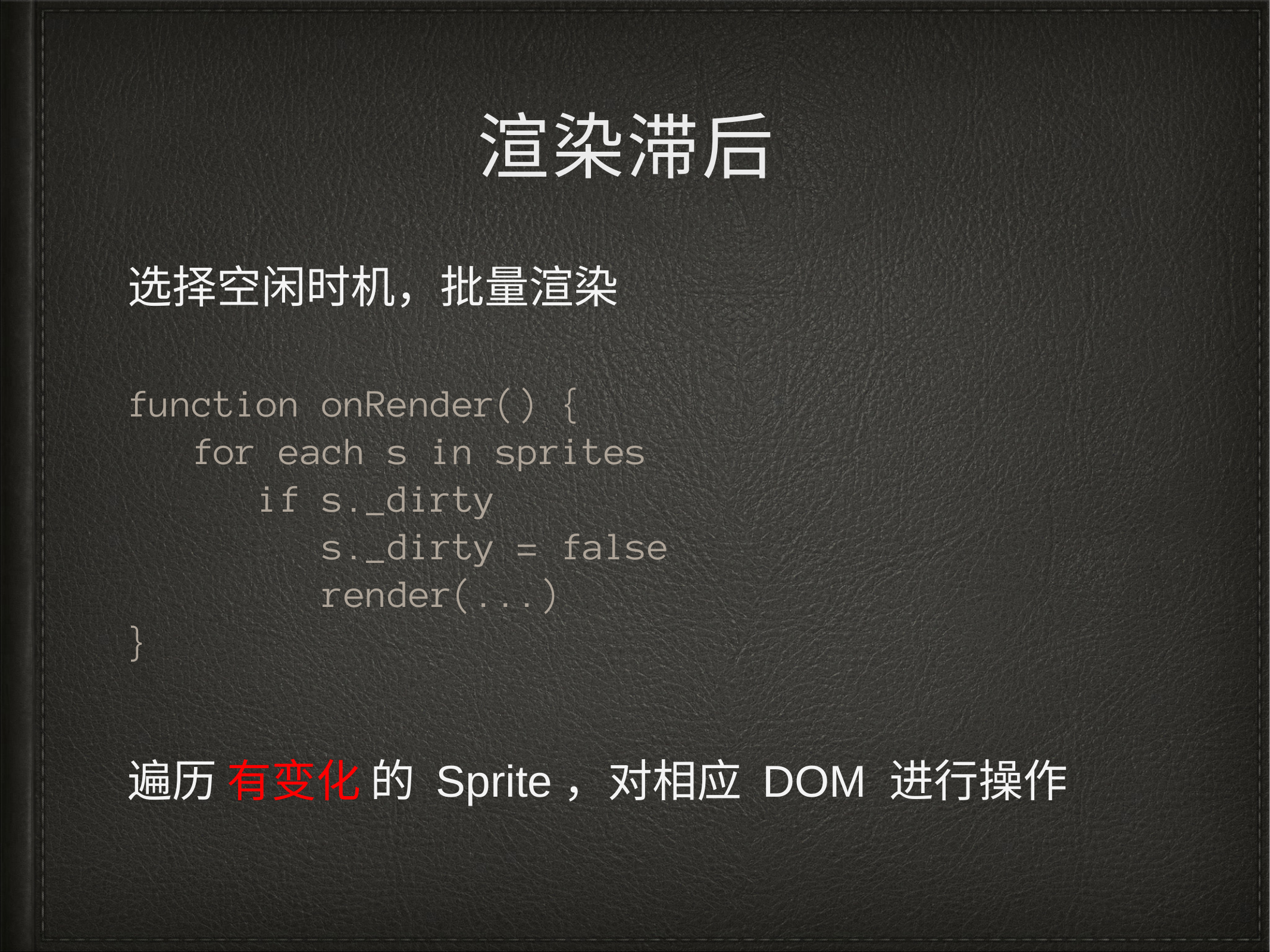

# 渲染滞后
选择空闲时机，批量渲染
function onRender() {
   for each s in sprites
      if s._dirty
         s._dirty = false
         render(...)
}
遍历 有变化 的 Sprite，对相应 DOM 进行操作